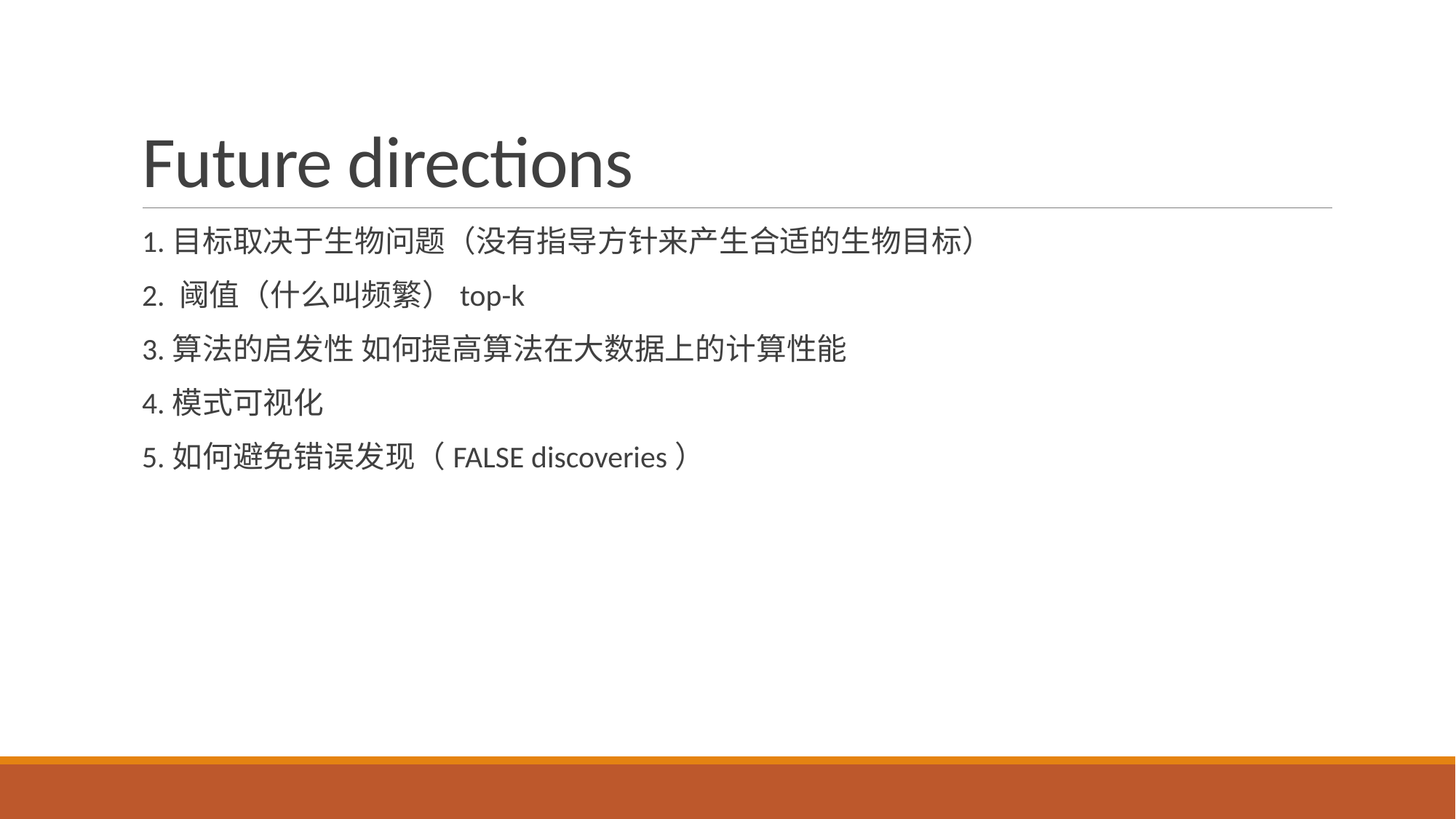

# Future directions
1.目标取决于生物问题（没有指导方针来产生合适的生物目标）
2. 阈值（什么叫频繁）top-k
3.算法的启发性 如何提高算法在大数据上的计算性能
4.模式可视化
5.如何避免错误发现（FALSE discoveries）